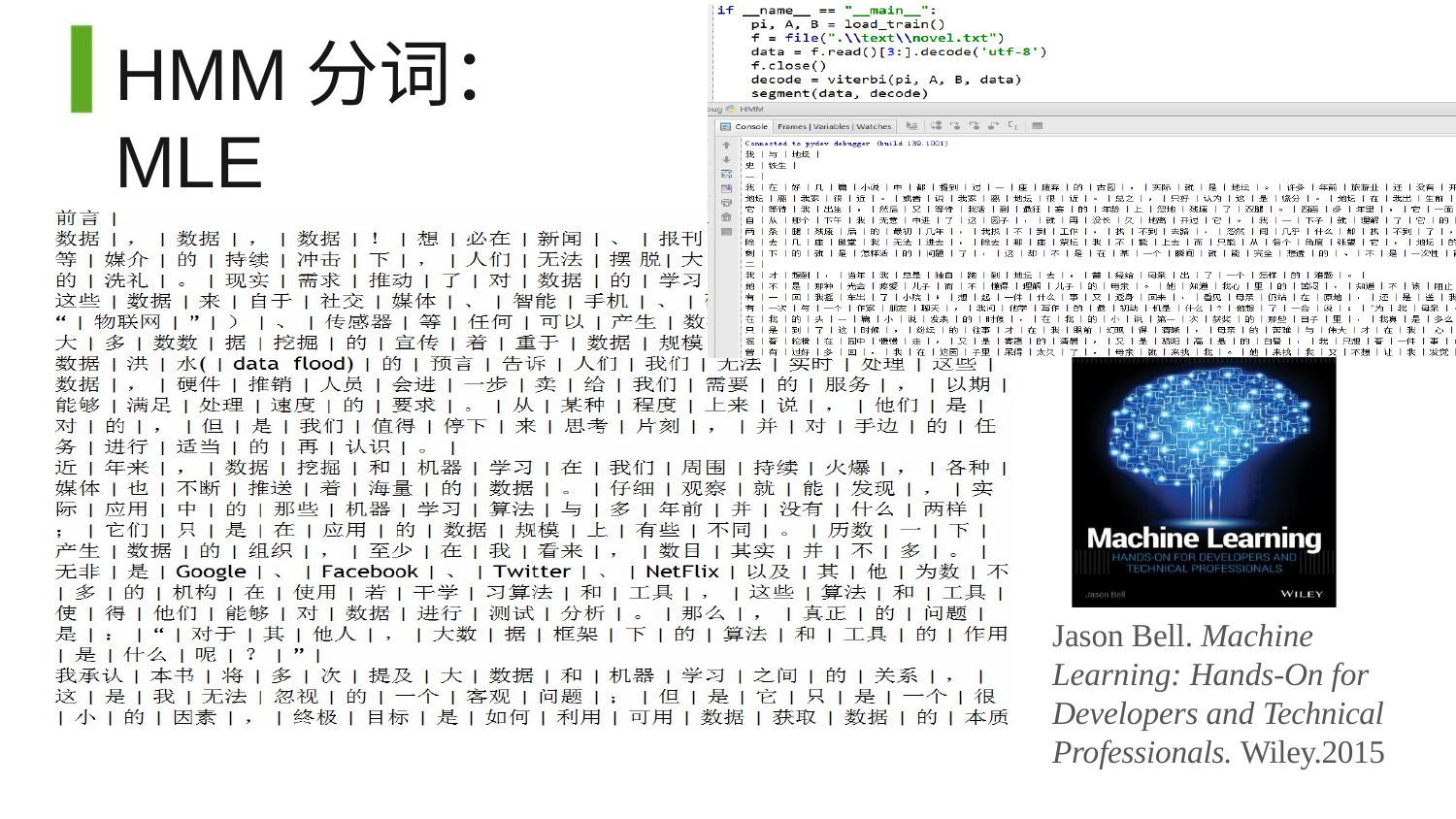

# HMM分词：MLE

Jason Bell. Machine  Learning: Hands-On for  Developers and Technical  Professionals. Wiley.2015